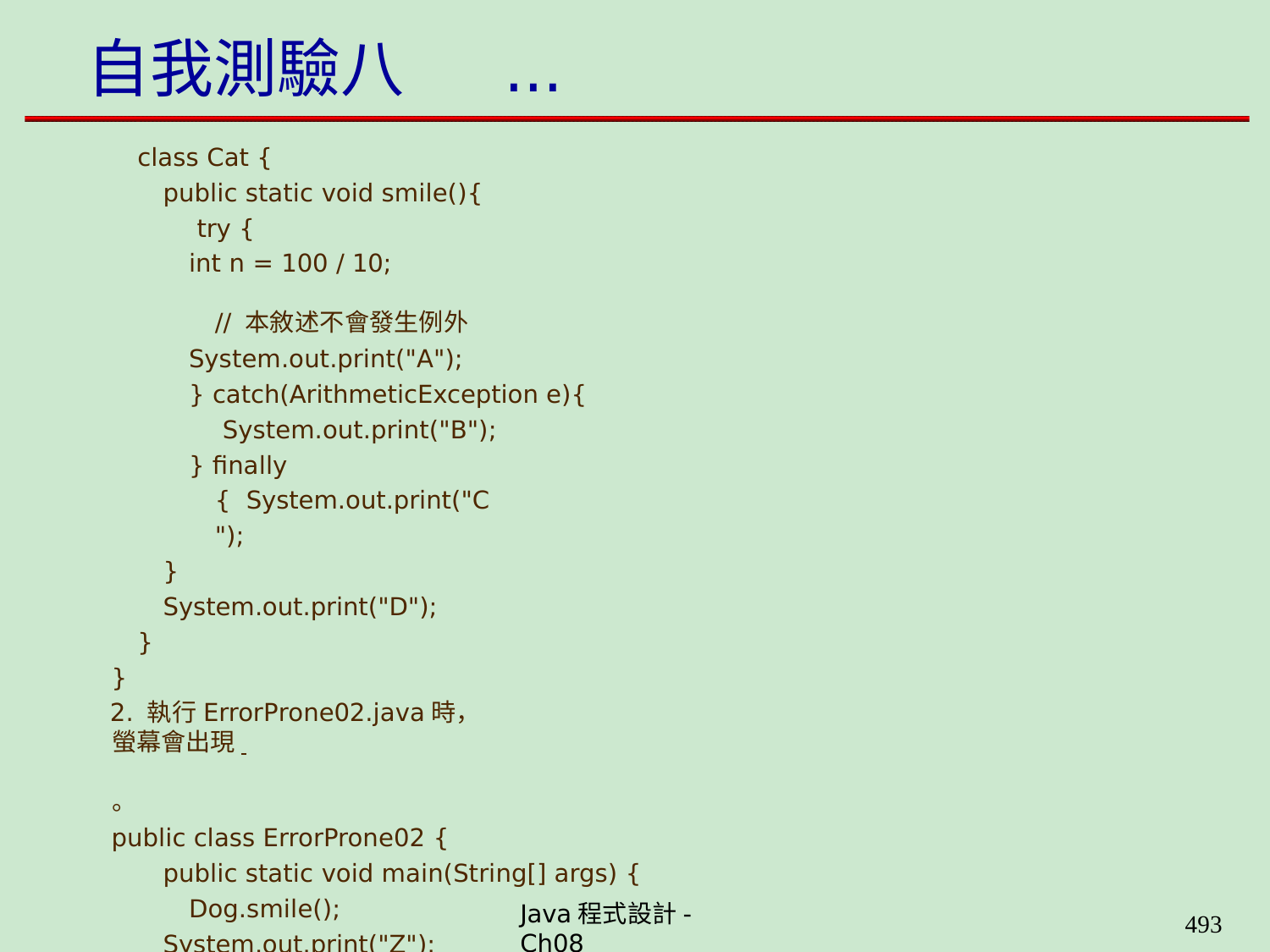

# 自我測驗八	...
class Cat {
public static void smile(){  try {
int n = 100 / 10;	// 本敘述不會發生例外
System.out.print("A");
} catch(ArithmeticException e){  System.out.print("B");
} finally {  System.out.print("C");
}
System.out.print("D");
}
}
2. 執行ErrorProne02.java時，螢幕會出現  	。
public class ErrorProne02 {
public static void main(String[] args) {  Dog.smile();
System.out.print("Z");
}
}
Java程式設計-Ch08
493